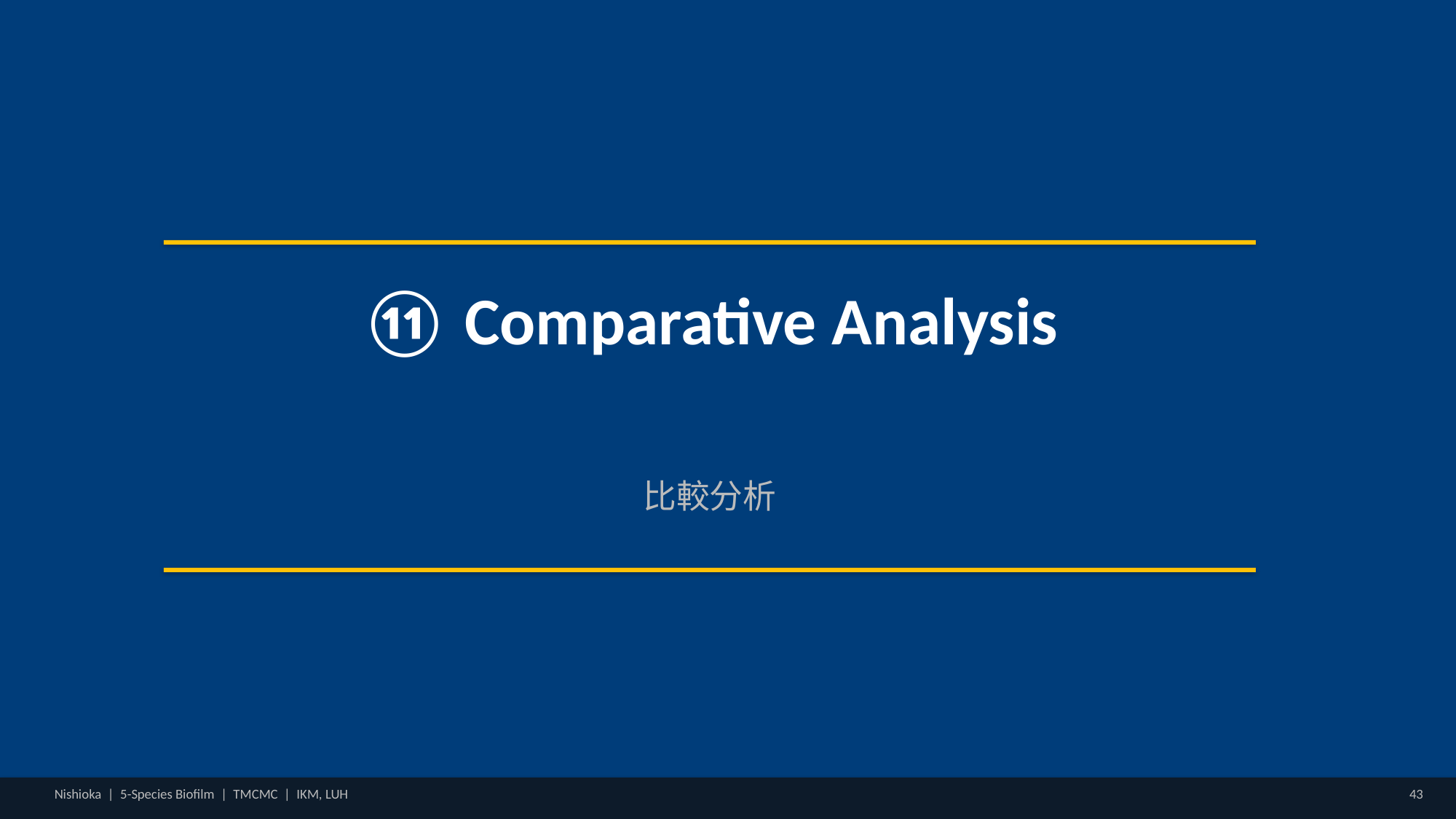

⑪ Comparative Analysis
比較分析

Nishioka  |  5-Species Biofilm  |  TMCMC  |  IKM, LUH
43